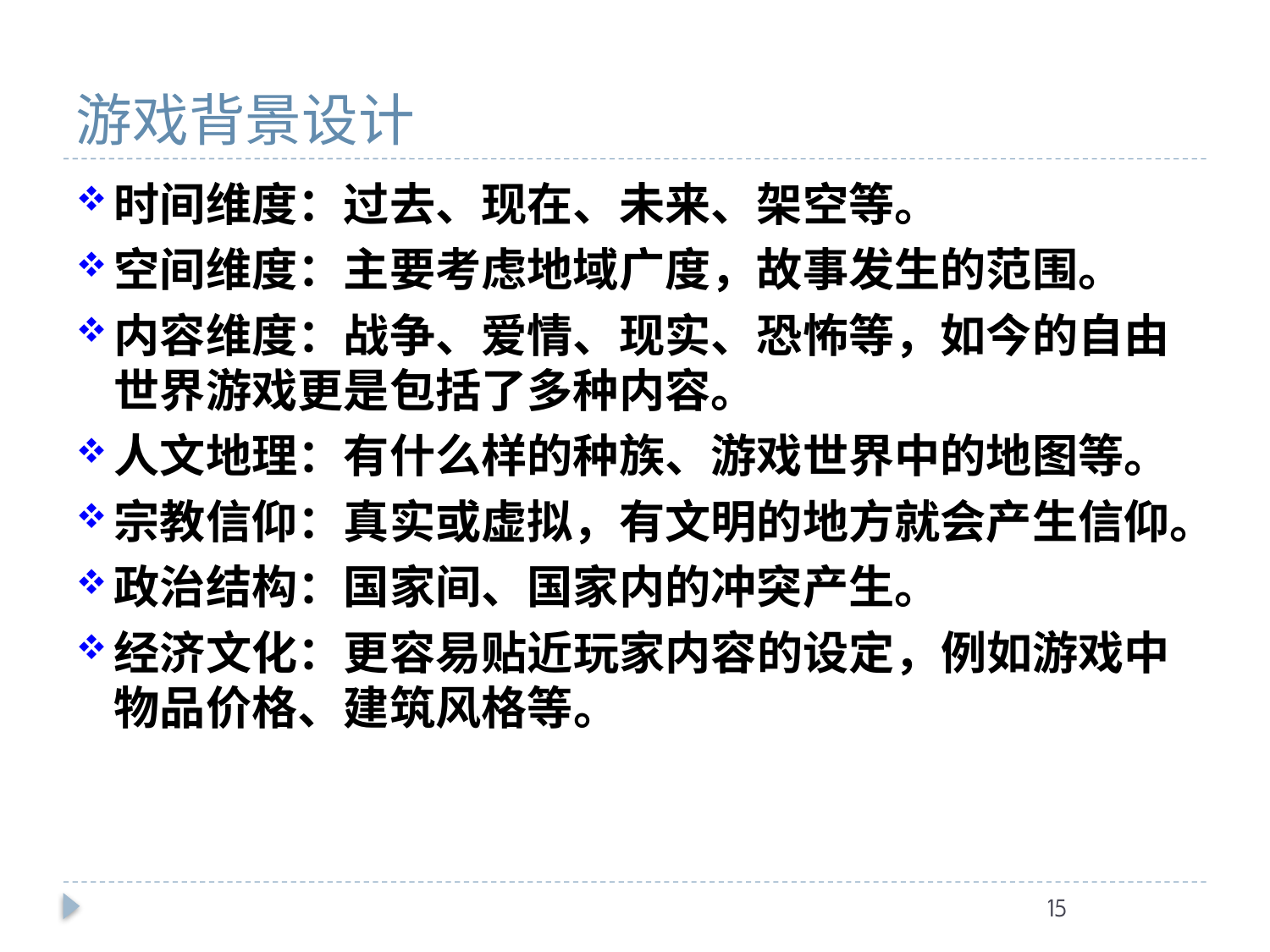

# 游戏背景设计
时间维度：过去、现在、未来、架空等。
空间维度：主要考虑地域广度，故事发生的范围。
内容维度：战争、爱情、现实、恐怖等，如今的自由世界游戏更是包括了多种内容。
人文地理：有什么样的种族、游戏世界中的地图等。
宗教信仰：真实或虚拟，有文明的地方就会产生信仰。
政治结构：国家间、国家内的冲突产生。
经济文化：更容易贴近玩家内容的设定，例如游戏中物品价格、建筑风格等。
15